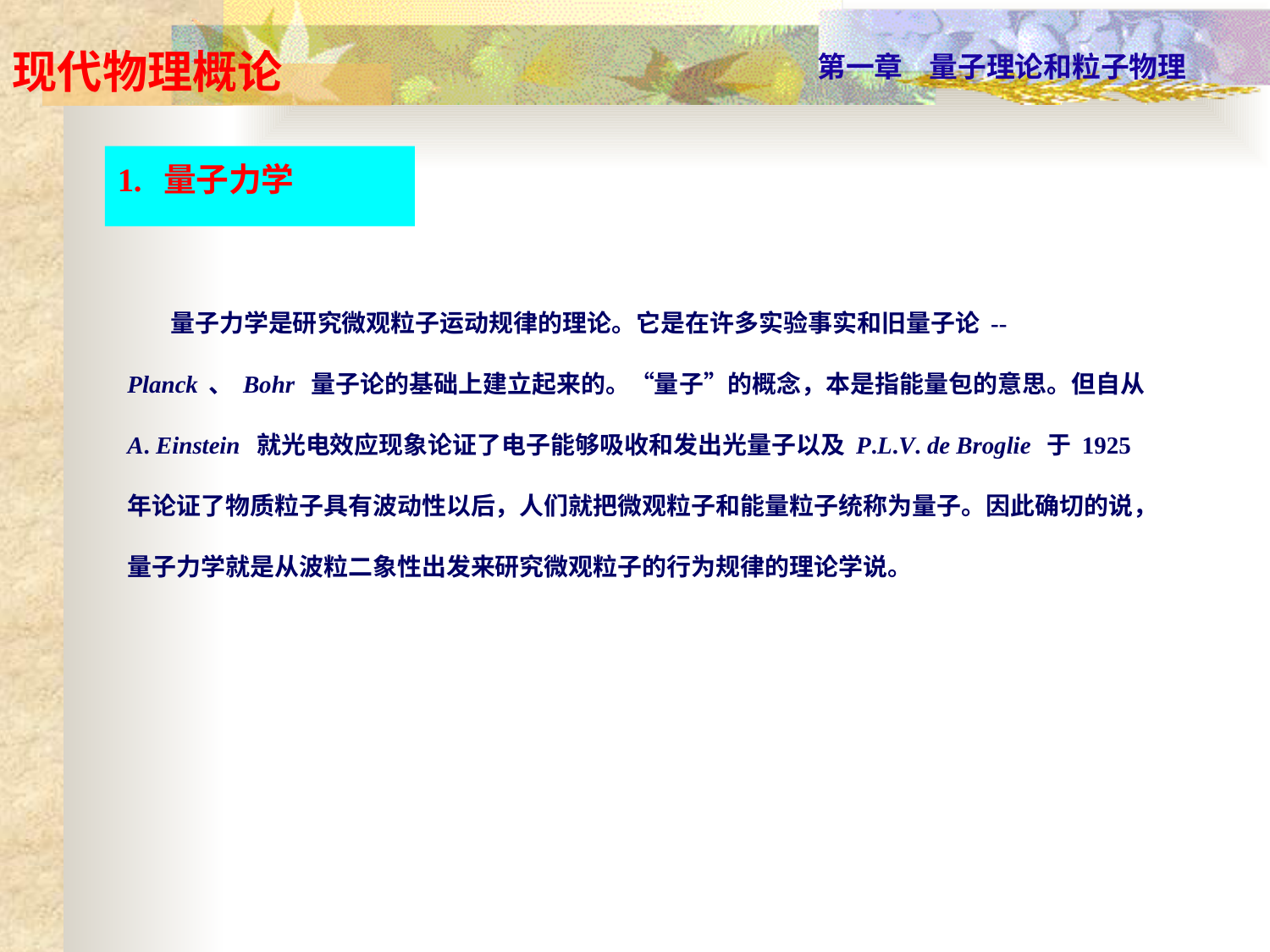

1. 量子力学
      量子力学是研究微观粒子运动规律的理论。它是在许多实验事实和旧量子论--Planck、Bohr 量子论的基础上建立起来的。“量子”的概念，本是指能量包的意思。但自从A. Einstein 就光电效应现象论证了电子能够吸收和发出光量子以及P.L.V. de Broglie 于1925年论证了物质粒子具有波动性以后，人们就把微观粒子和能量粒子统称为量子。因此确切的说，量子力学就是从波粒二象性出发来研究微观粒子的行为规律的理论学说。